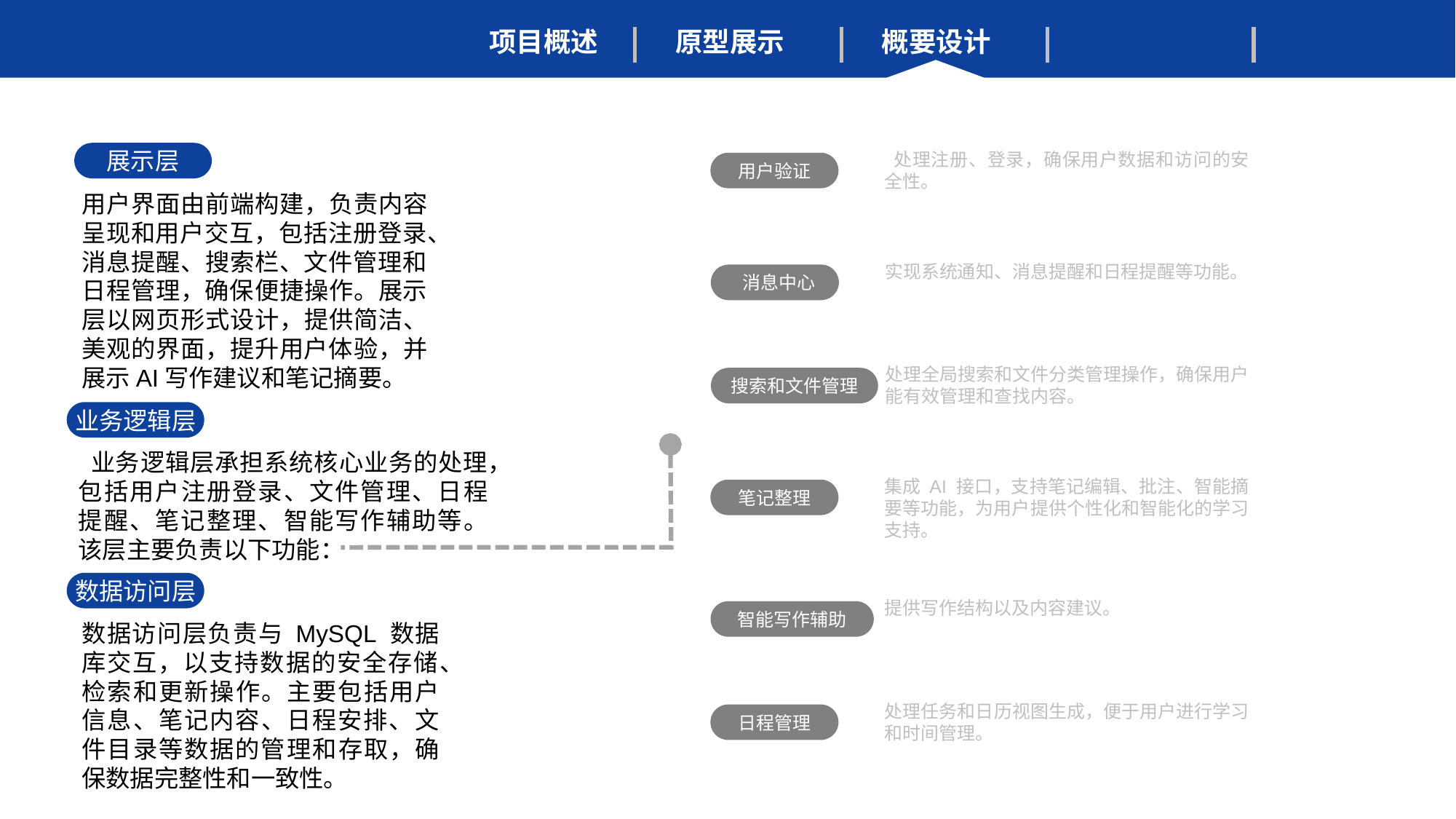

项目概述
原型展示
概要设计

用户界面由前端构建，负责内容呈现和用户交互，包括注册登录、消息提醒、搜索栏、文件管理和日程管理，确保便捷操作。展示层以网页形式设计，提供简洁、美观的界面，提升用户体验，并展示AI写作建议和笔记摘要。

展示层
 处理注册、登录，确保用户数据和访问的安全性。
用户验证
实现系统通知、消息提醒和日程提醒等功能。
 消息中心

处理全局搜索和文件分类管理操作，确保用户能有效管理和查找内容。
搜索和文件管理

业务逻辑层
 业务逻辑层承担系统核心业务的处理，包括用户注册登录、文件管理、日程提醒、笔记整理、智能写作辅助等。该层主要负责以下功能：
集成 AI 接口，支持笔记编辑、批注、智能摘要等功能，为用户提供个性化和智能化的学习支持。
笔记整理

数据访问层
数据访问层负责与 MySQL 数据库交互，以支持数据的安全存储、检索和更新操作。主要包括用户信息、笔记内容、日程安排、文件目录等数据的管理和存取，确保数据完整性和一致性。

提供写作结构以及内容建议。
智能写作辅助
处理任务和日历视图生成，便于用户进行学习和时间管理。
日程管理